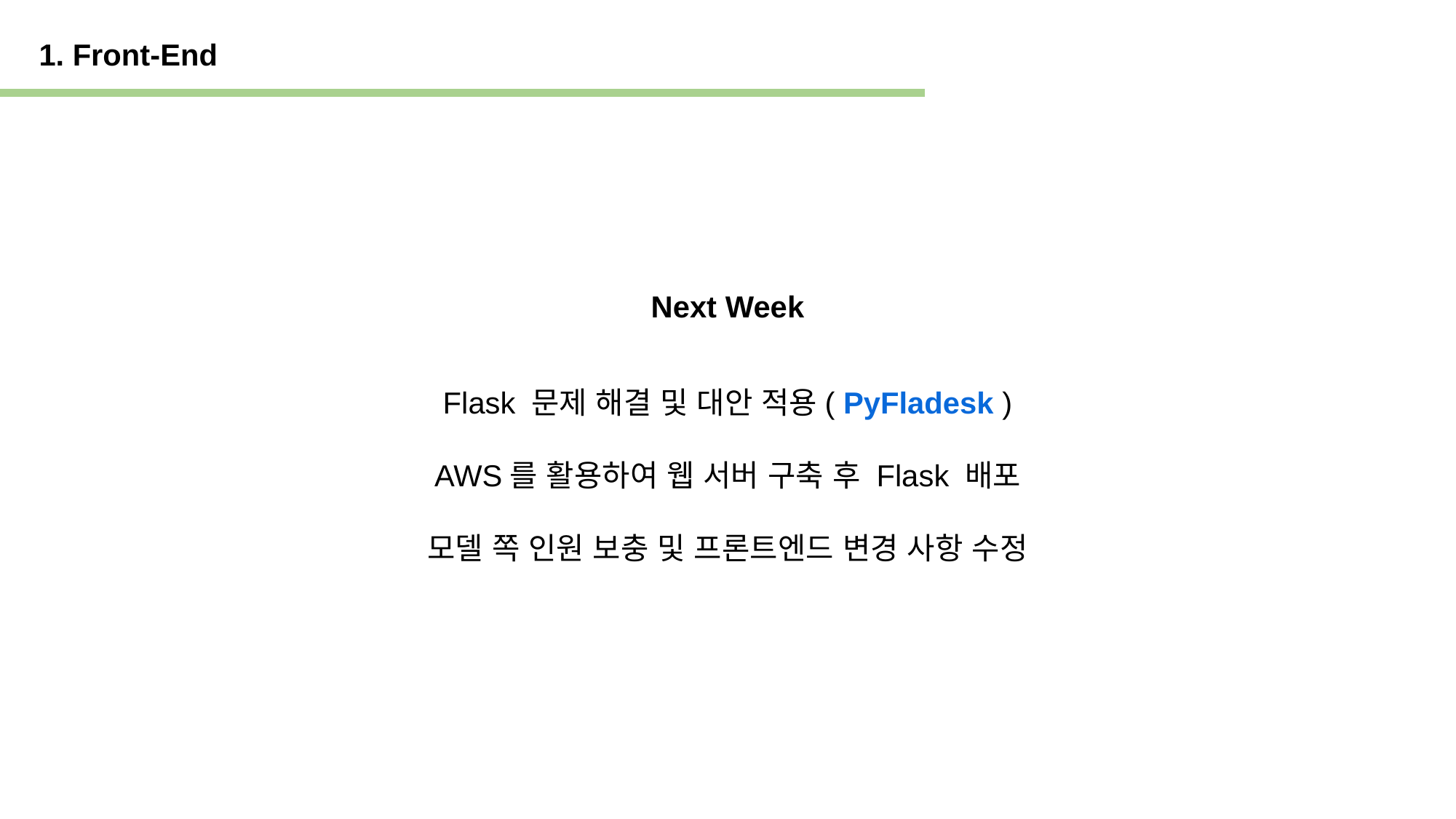

1. Front-End
Next Week
Flask 문제 해결 및 대안 적용( PyFladesk )

AWS를 활용하여 웹 서버 구축 후 Flask 배포

모델 쪽 인원 보충 및 프론트엔드 변경 사항 수정